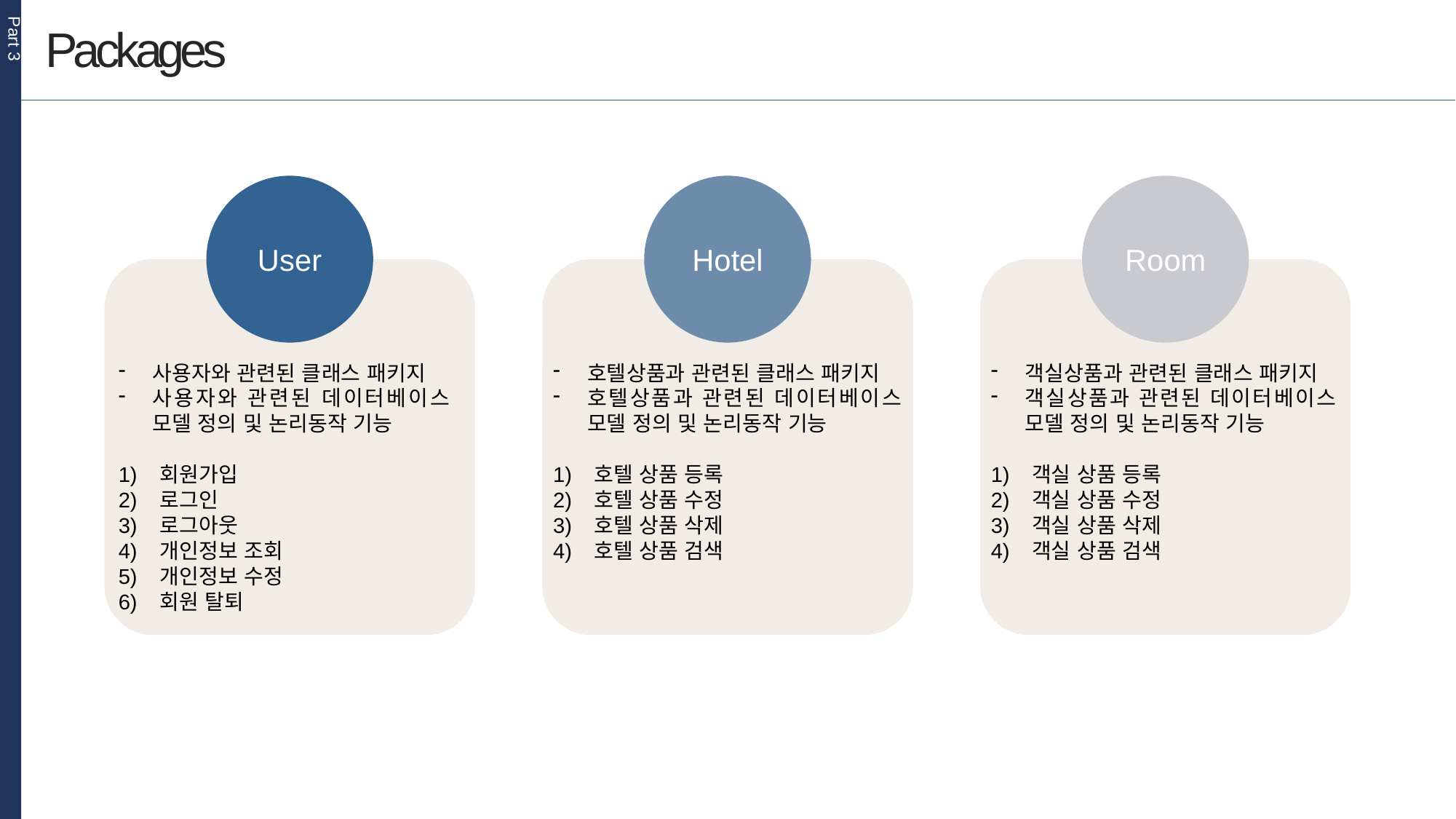

Part 3
Packages

User
Hotel
Room
사용자와 관련된 클래스 패키지
사용자와 관련된 데이터베이스 모델 정의 및 논리동작 기능

회원가입
로그인
로그아웃
개인정보 조회
개인정보 수정
회원 탈퇴
호텔상품과 관련된 클래스 패키지
호텔상품과 관련된 데이터베이스 모델 정의 및 논리동작 기능

호텔 상품 등록
호텔 상품 수정
호텔 상품 삭제
호텔 상품 검색
객실상품과 관련된 클래스 패키지
객실상품과 관련된 데이터베이스 모델 정의 및 논리동작 기능

객실 상품 등록
객실 상품 수정
객실 상품 삭제
객실 상품 검색